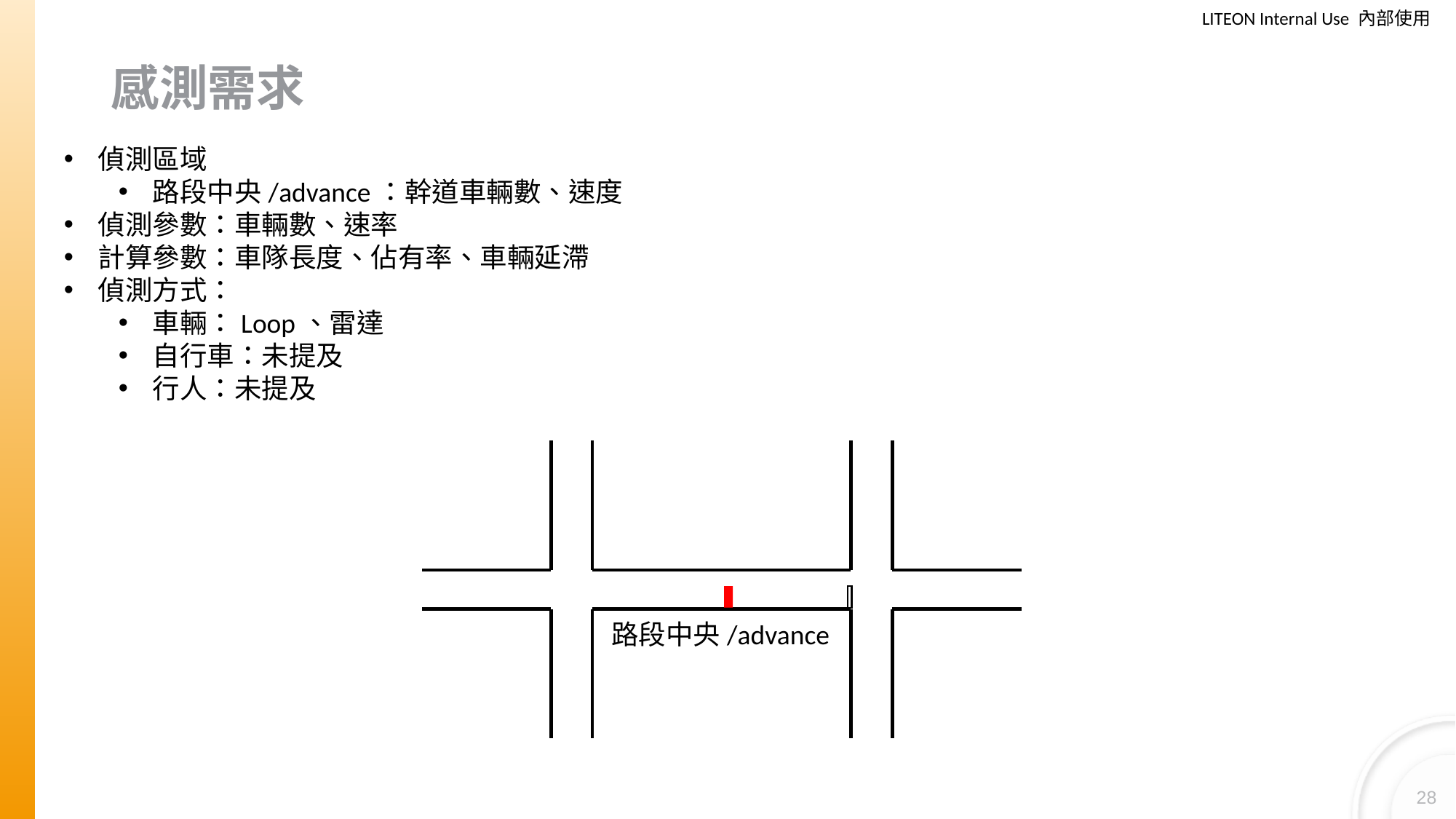

# 感測需求
偵測區域
路段中央/advance：幹道車輛數、速度
偵測參數：車輛數、速率
計算參數：車隊長度、佔有率、車輛延滯
偵測方式：
車輛：Loop、雷達
自行車：未提及
行人：未提及

路段中央/advance
28